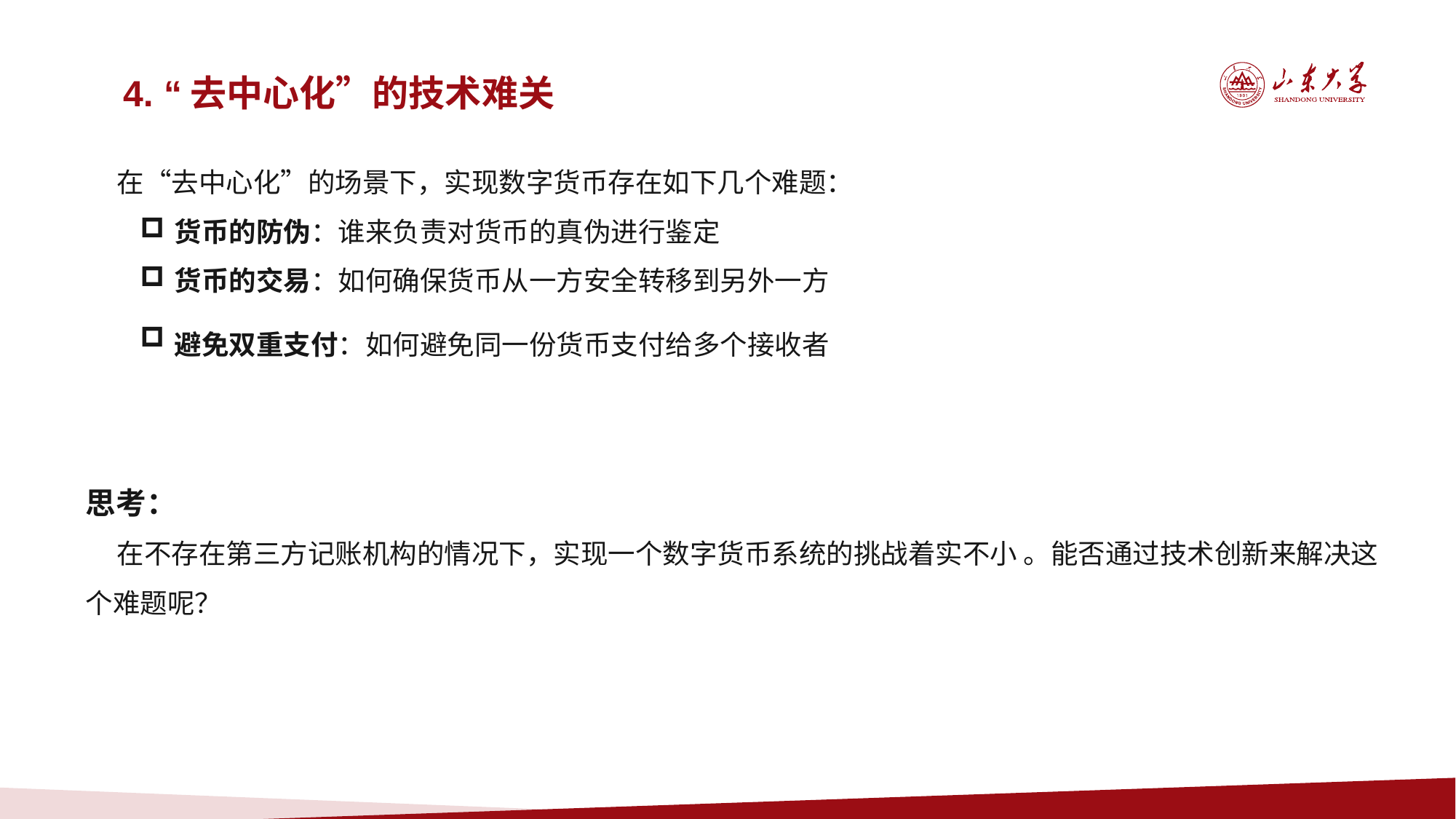

4. “去中心化”的技术难关
    在“去中心化”的场景下，实现数字货币存在如下几个难题：
货币的防伪：谁来负责对货币的真伪进行鉴定
货币的交易：如何确保货币从一方安全转移到另外一方
避免双重支付：如何避免同一份货币支付给多个接收者
思考：
    在不存在第三方记账机构的情况下，实现一个数字货币系统的挑战着实不小 。能否通过技术创新来解决这个难题呢？